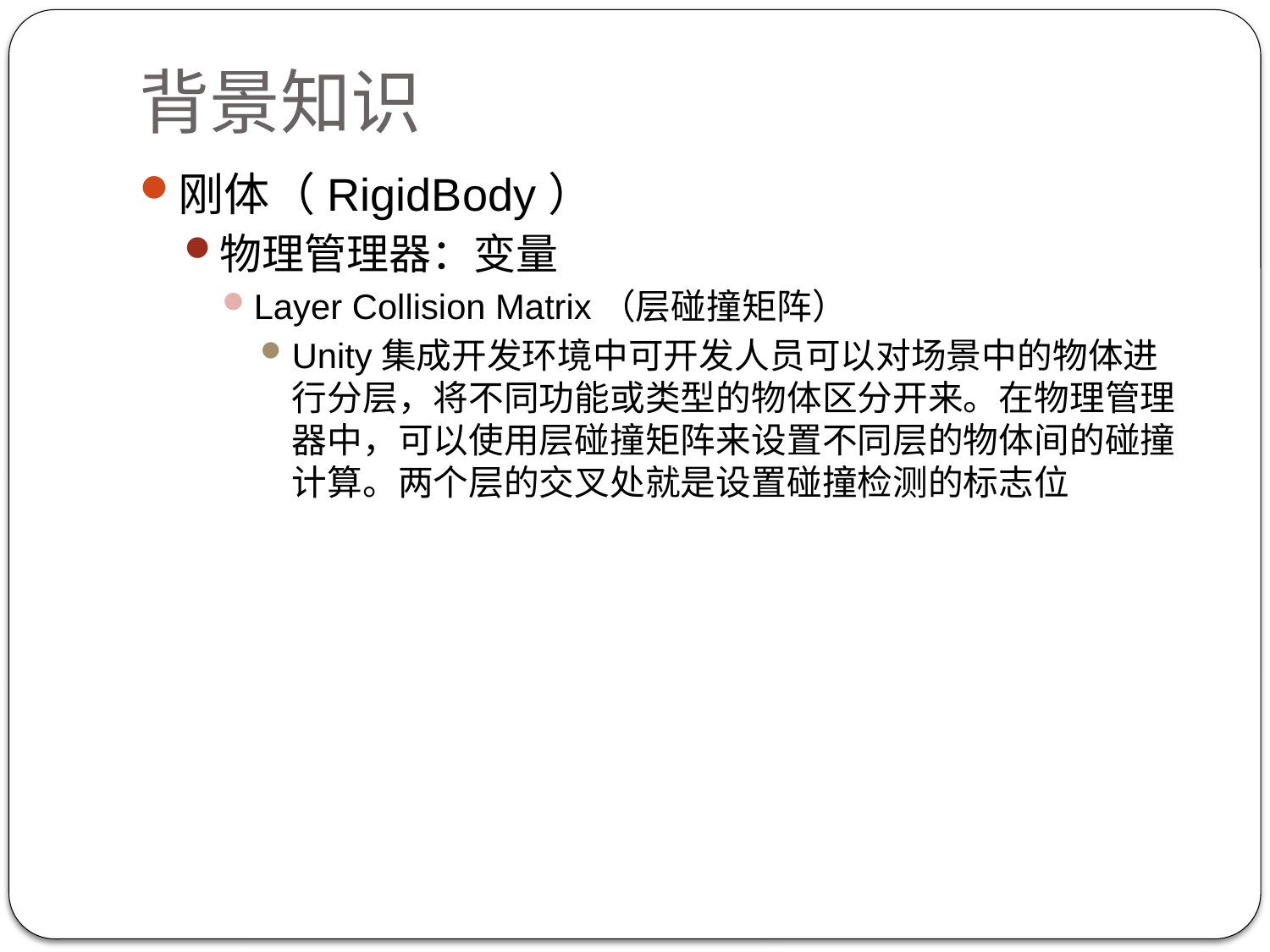

# 背景知识
刚体（RigidBody）
物理管理器：变量
Layer Collision Matrix（层碰撞矩阵）
Unity集成开发环境中可开发人员可以对场景中的物体进行分层，将不同功能或类型的物体区分开来。在物理管理器中，可以使用层碰撞矩阵来设置不同层的物体间的碰撞计算。两个层的交叉处就是设置碰撞检测的标志位